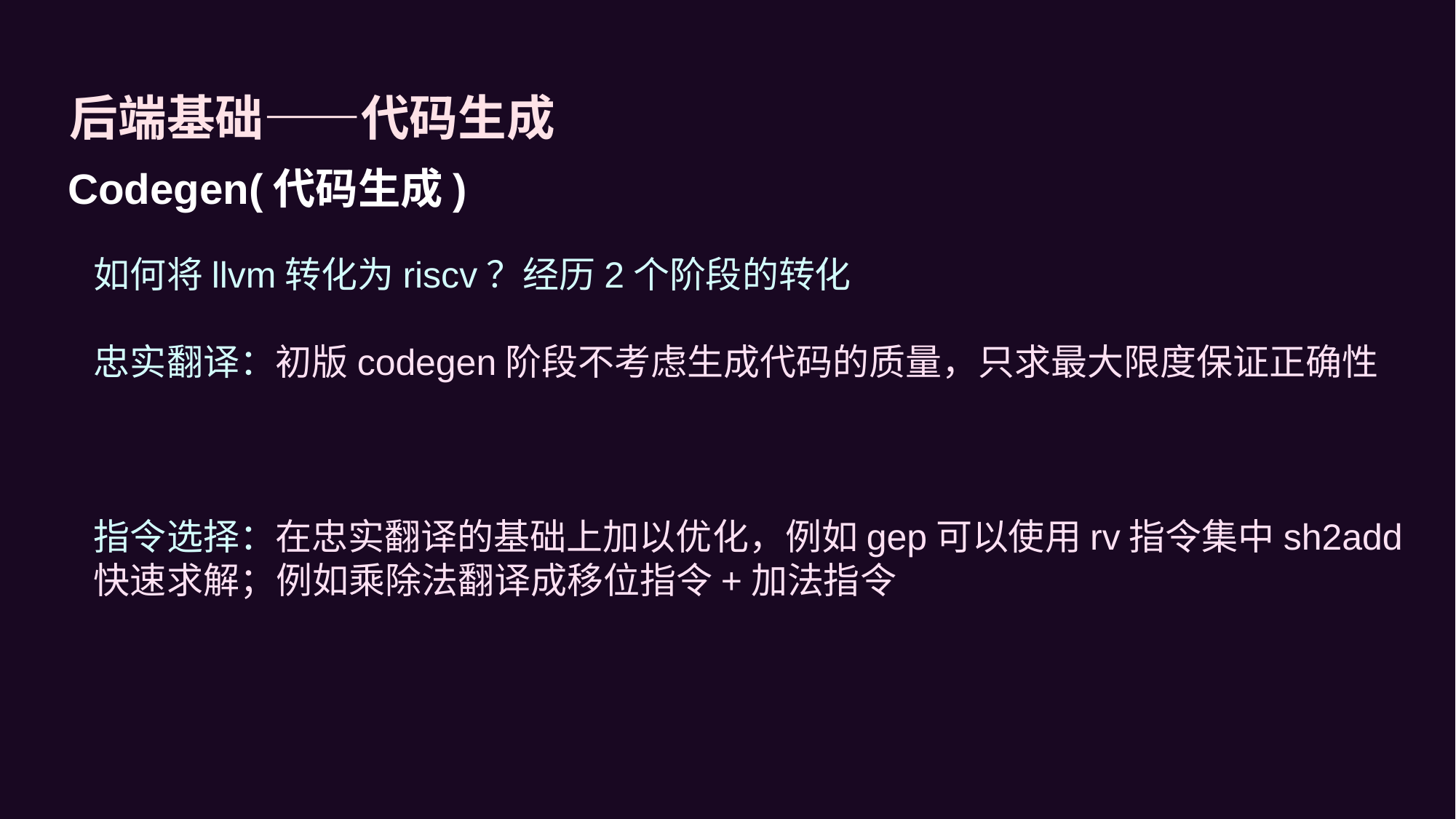

后端基础——代码生成
Codegen(代码生成)
如何将llvm转化为riscv？经历2个阶段的转化

忠实翻译：初版codegen阶段不考虑生成代码的质量，只求最大限度保证正确性

指令选择：在忠实翻译的基础上加以优化，例如gep可以使用rv指令集中sh2add快速求解；例如乘除法翻译成移位指令+加法指令